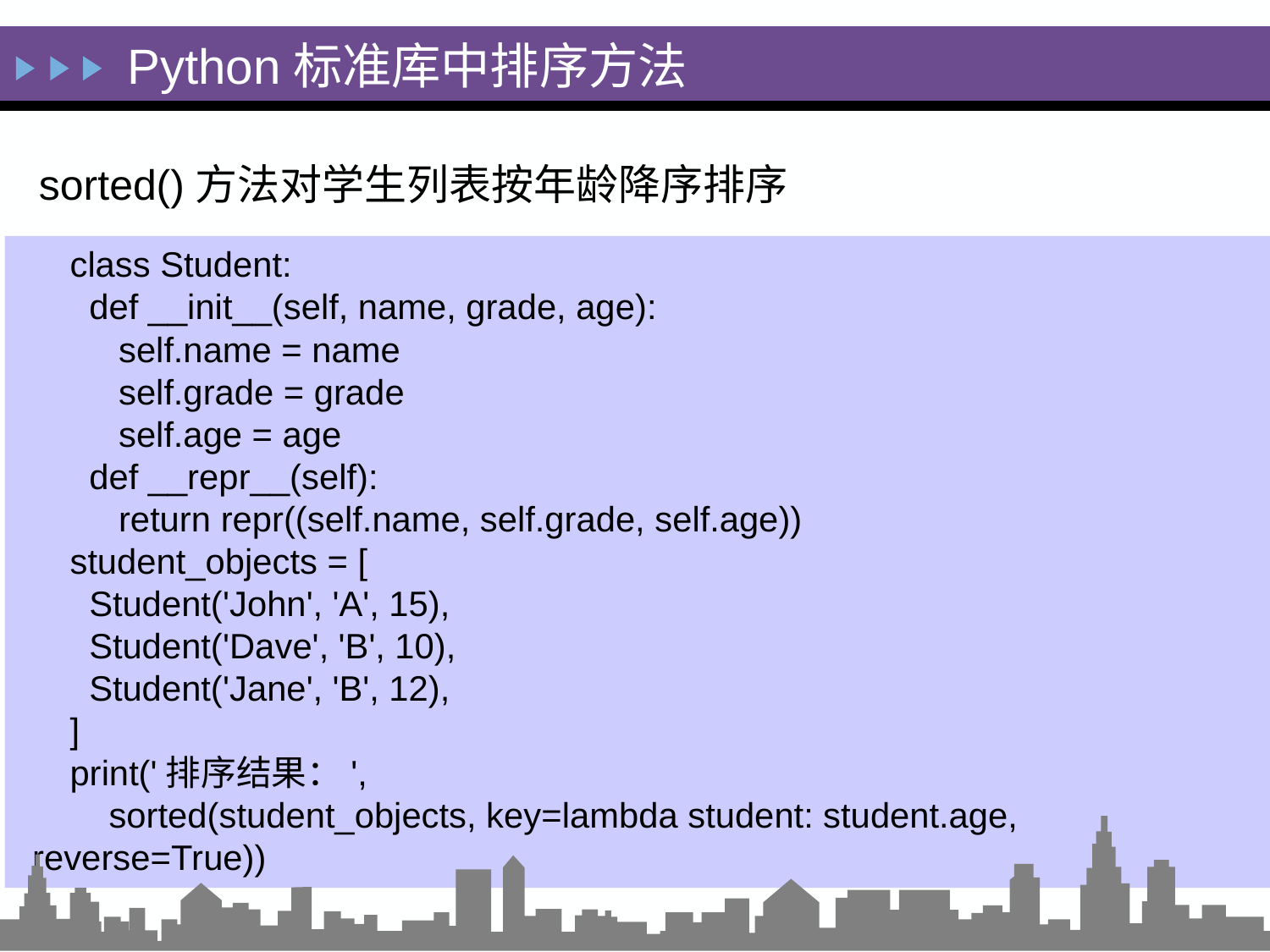

Python标准库中排序方法
sorted()方法对学生列表按年龄降序排序

class Student:
  def __init__(self, name, grade, age):
     self.name = name
     self.grade = grade
     self.age = age
  def __repr__(self):
     return repr((self.name, self.grade, self.age))
student_objects = [
  Student('John', 'A', 15),
  Student('Dave', 'B', 10),
  Student('Jane', 'B', 12),
]
print('排序结果：',
    sorted(student_objects, key=lambda student: student.age, reverse=True))